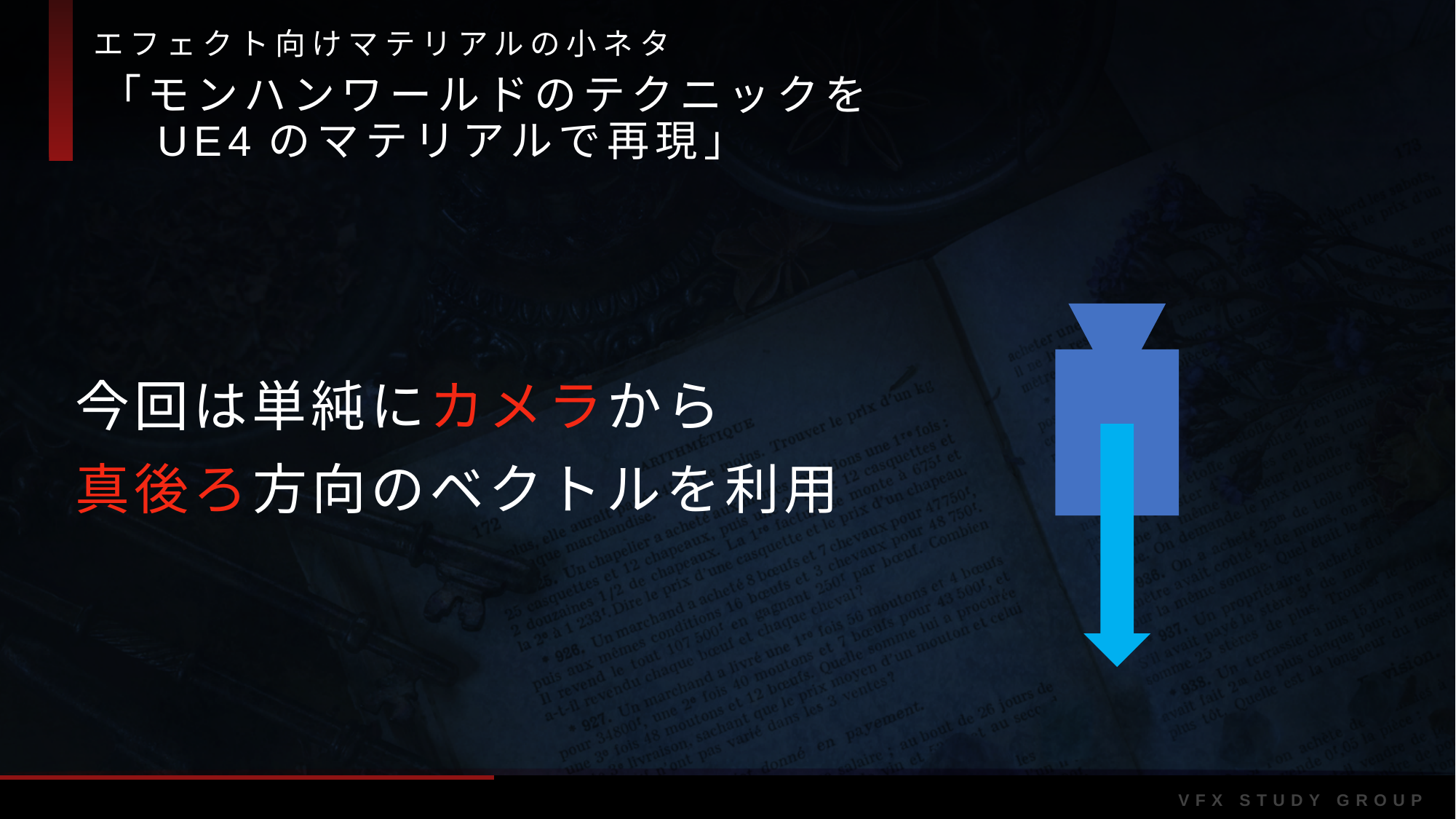

「モンハンワールドのテクニックを
　UE4のマテリアルで再現」

今回は単純にカメラから
真後ろ方向のベクトルを利用